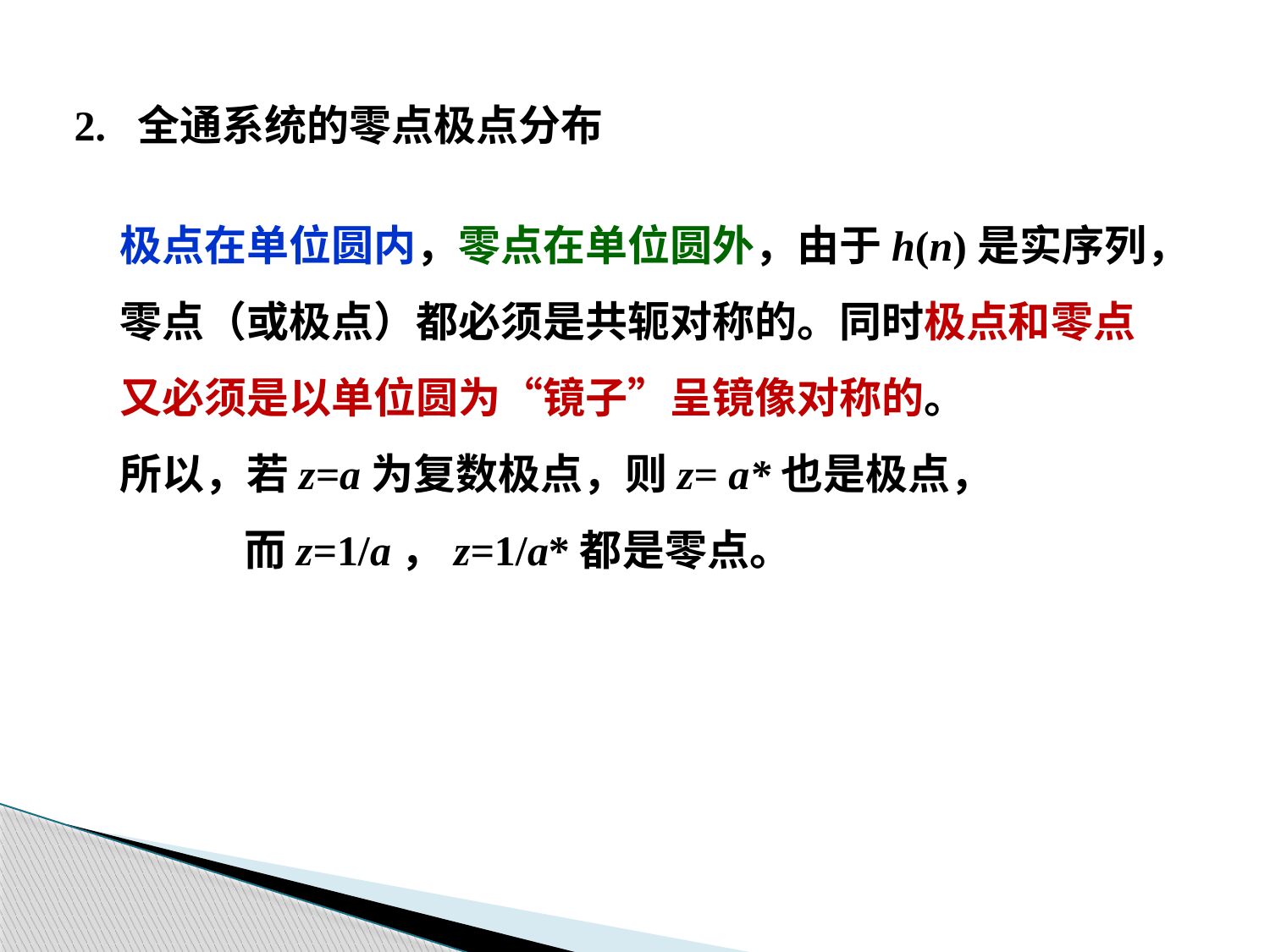

2.  全通系统的零点极点分布
极点在单位圆内，零点在单位圆外，由于h(n)是实序列，
零点（或极点）都必须是共轭对称的。同时极点和零点
又必须是以单位圆为“镜子”呈镜像对称的。
所以，若z=a为复数极点，则z= a*也是极点，
            而z=1/a，z=1/a*都是零点。